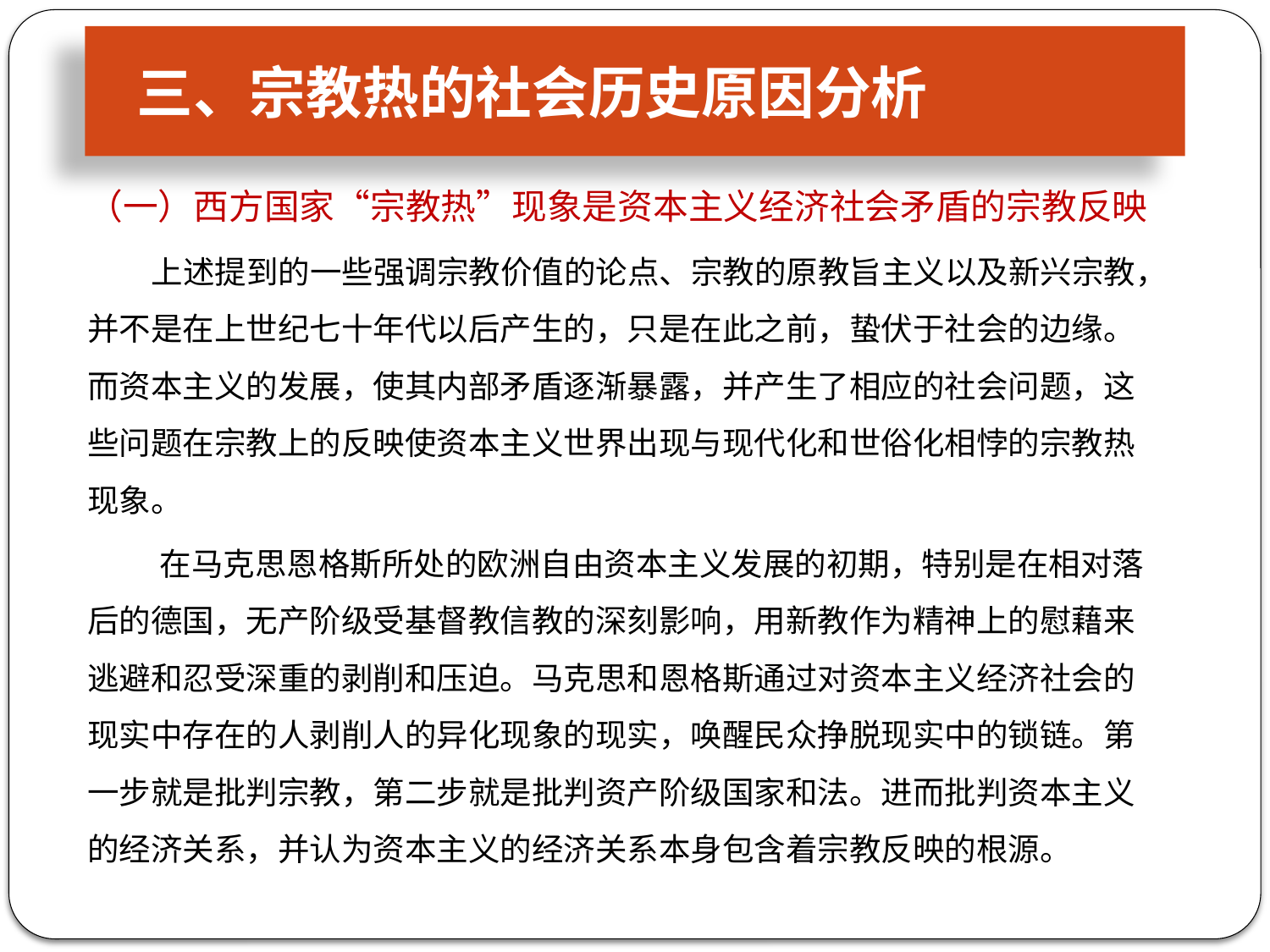

三、宗教热的社会历史原因分析
（一）西方国家“宗教热”现象是资本主义经济社会矛盾的宗教反映
         上述提到的一些强调宗教价值的论点、宗教的原教旨主义以及新兴宗教，并不是在上世纪七十年代以后产生的，只是在此之前，蛰伏于社会的边缘。而资本主义的发展，使其内部矛盾逐渐暴露，并产生了相应的社会问题，这些问题在宗教上的反映使资本主义世界出现与现代化和世俗化相悖的宗教热现象。
         在马克思恩格斯所处的欧洲自由资本主义发展的初期，特别是在相对落后的德国，无产阶级受基督教信教的深刻影响，用新教作为精神上的慰藉来逃避和忍受深重的剥削和压迫。马克思和恩格斯通过对资本主义经济社会的现实中存在的人剥削人的异化现象的现实，唤醒民众挣脱现实中的锁链。第一步就是批判宗教，第二步就是批判资产阶级国家和法。进而批判资本主义的经济关系，并认为资本主义的经济关系本身包含着宗教反映的根源。